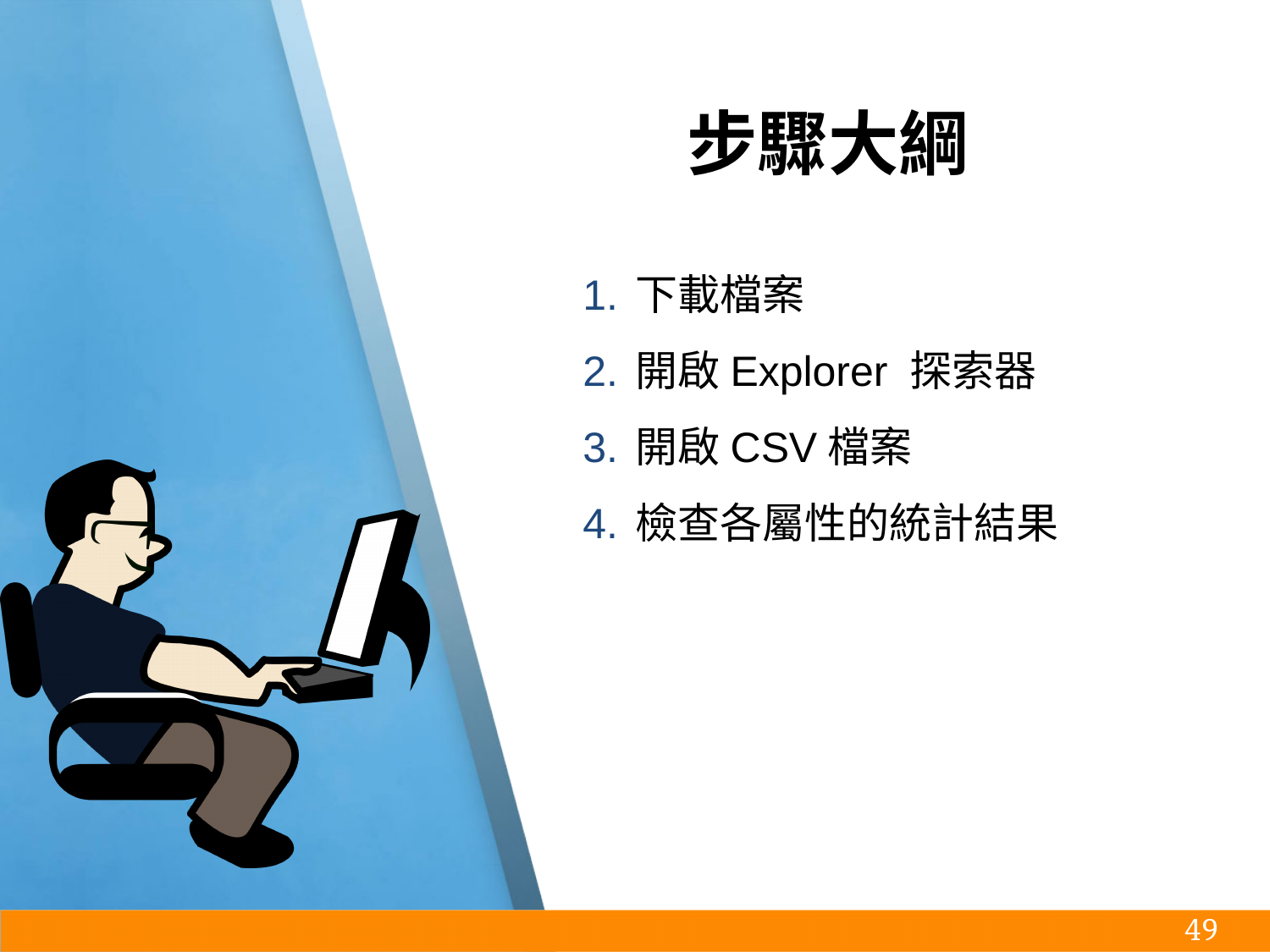

# 步驟大綱
下載檔案
開啟Explorer 探索器
開啟CSV檔案
檢查各屬性的統計結果
49